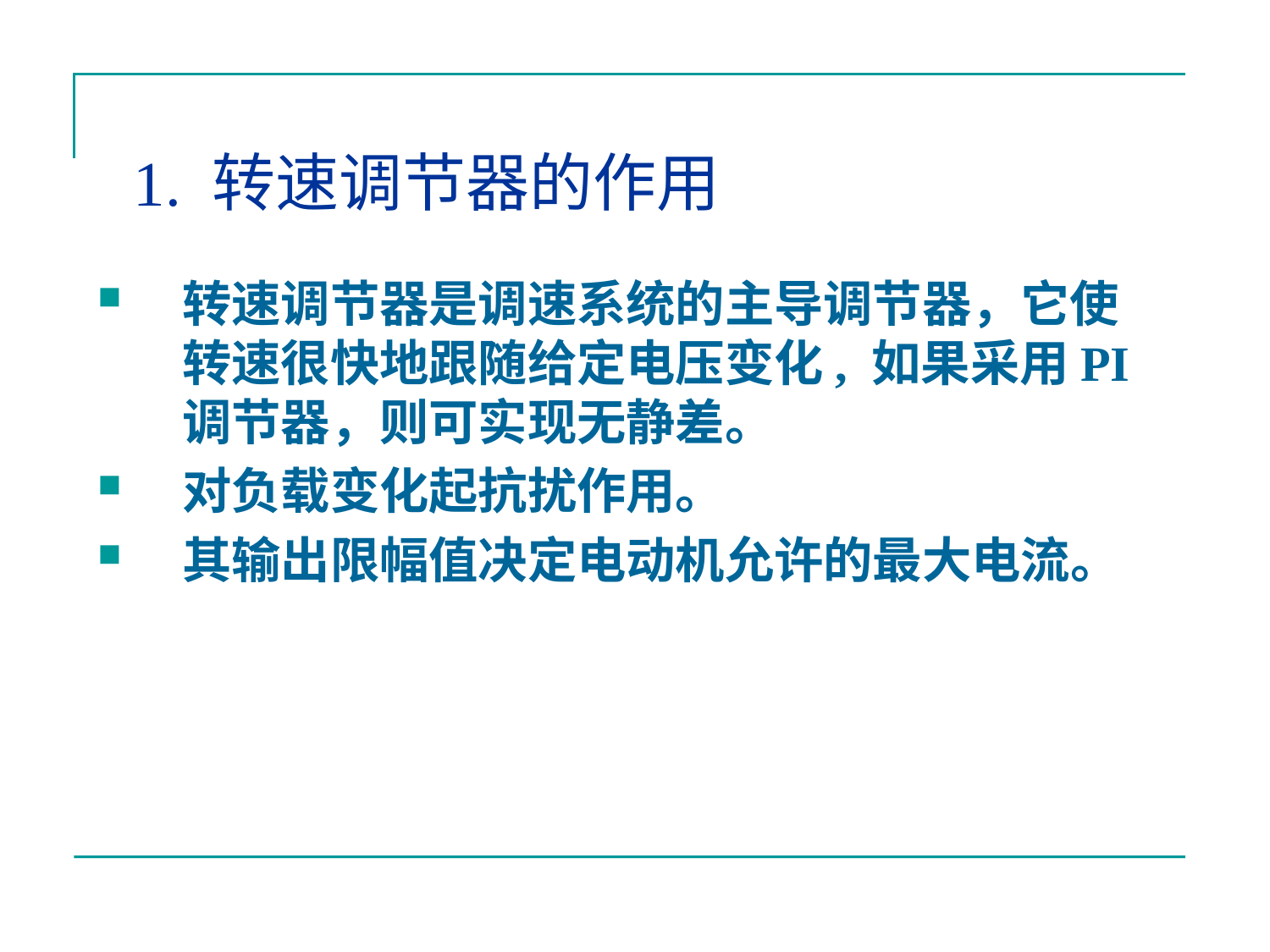

# 1. 转速调节器的作用
转速调节器是调速系统的主导调节器，它使转速很快地跟随给定电压变化, 如果采用PI调节器，则可实现无静差。
对负载变化起抗扰作用。
其输出限幅值决定电动机允许的最大电流。